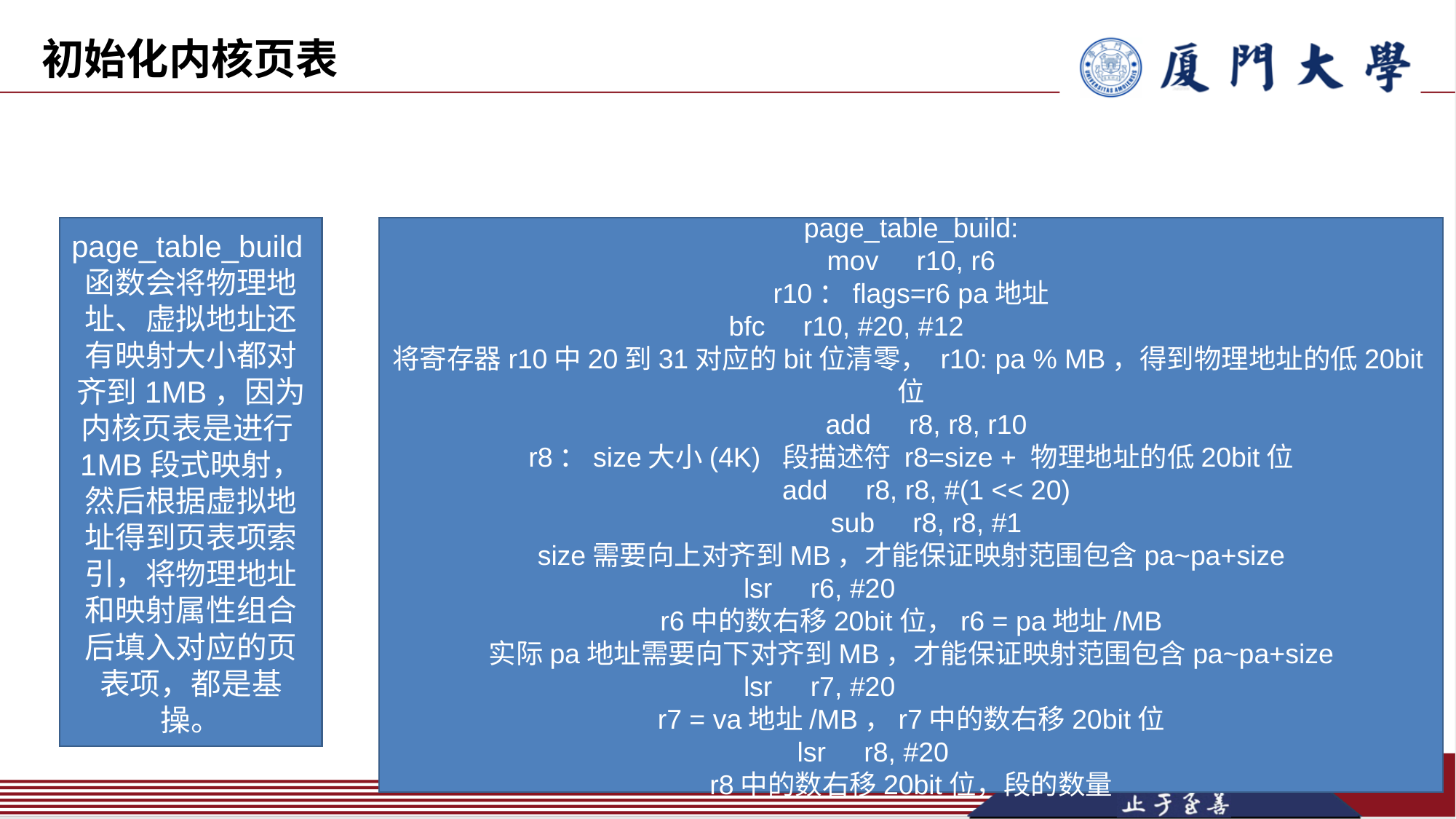

初始化内核页表
page_table_build函数会将物理地址、虚拟地址还有映射大小都对齐到1MB，因为内核页表是进行1MB段式映射，然后根据虚拟地址得到页表项索引，将物理地址和映射属性组合后填入对应的页表项，都是基操。
page_table_build:
mov     r10, r6
r10：flags=r6 pa地址
    bfc     r10, #20, #12
将寄存器r10中20到31对应的bit位清零， r10: pa % MB，得到物理地址的低20bit位
    add     r8, r8, r10
r8：size大小(4K)  段描述符 r8=size + 物理地址的低20bit位
    add     r8, r8, #(1 << 20)
    sub     r8, r8, #1
size需要向上对齐到MB，才能保证映射范围包含pa~pa+size
    lsr     r6, #20
r6中的数右移20bit位，r6 = pa地址/MB
实际pa地址需要向下对齐到MB，才能保证映射范围包含pa~pa+size
    lsr     r7, #20
r7 = va地址/MB，r7中的数右移20bit位
    lsr     r8, #20
r8中的数右移20bit位，段的数量